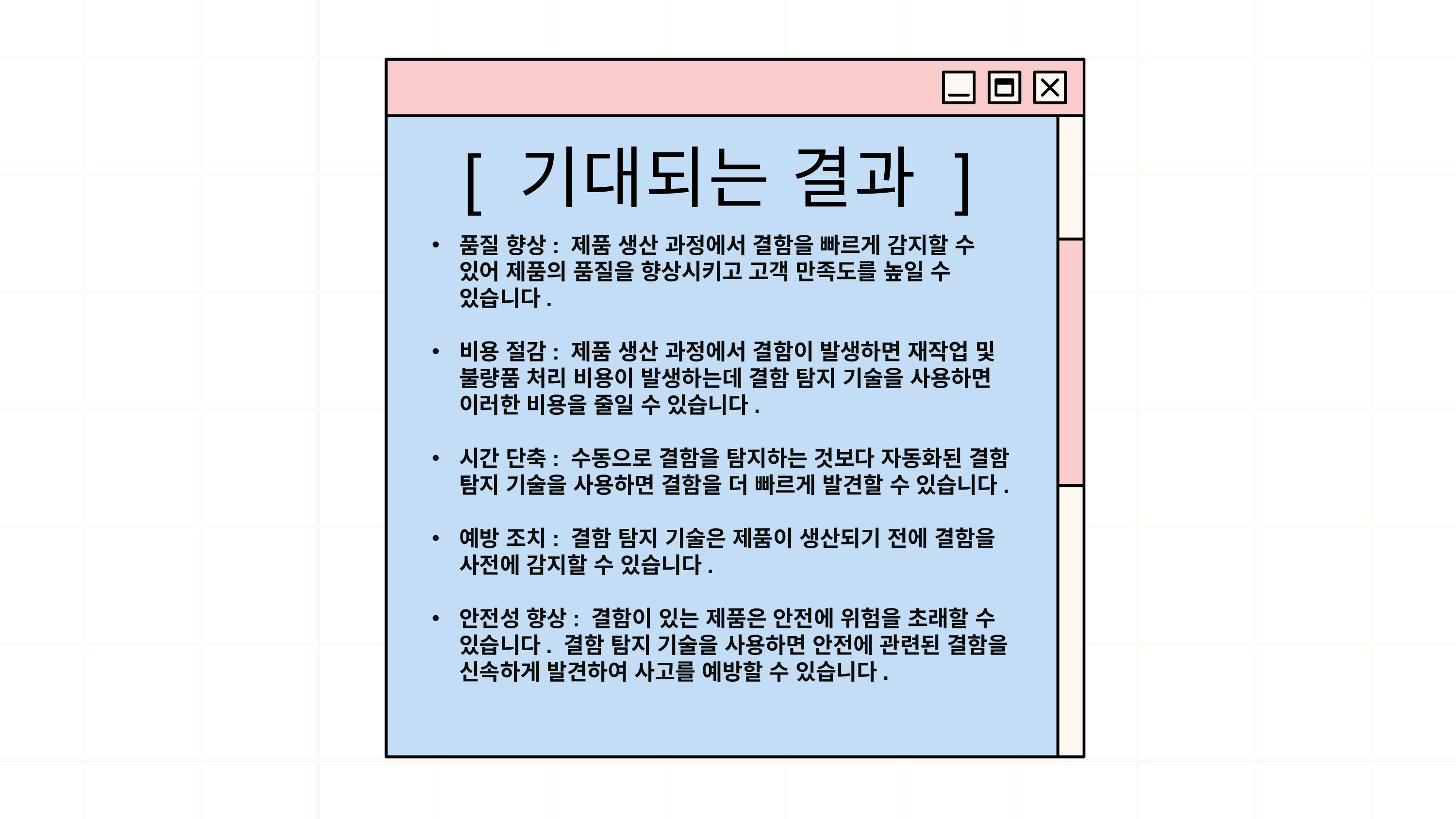

[ 기대되는 결과 ]
품질 향상: 제품 생산 과정에서 결함을 빠르게 감지할 수 있어 제품의 품질을 향상시키고 고객 만족도를 높일 수 있습니다.

비용 절감: 제품 생산 과정에서 결함이 발생하면 재작업 및 불량품 처리 비용이 발생하는데 결함 탐지 기술을 사용하면 이러한 비용을 줄일 수 있습니다.

시간 단축: 수동으로 결함을 탐지하는 것보다 자동화된 결함 탐지 기술을 사용하면 결함을 더 빠르게 발견할 수 있습니다.

예방 조치: 결함 탐지 기술은 제품이 생산되기 전에 결함을 사전에 감지할 수 있습니다.

안전성 향상: 결함이 있는 제품은 안전에 위험을 초래할 수 있습니다. 결함 탐지 기술을 사용하면 안전에 관련된 결함을 신속하게 발견하여 사고를 예방할 수 있습니다.